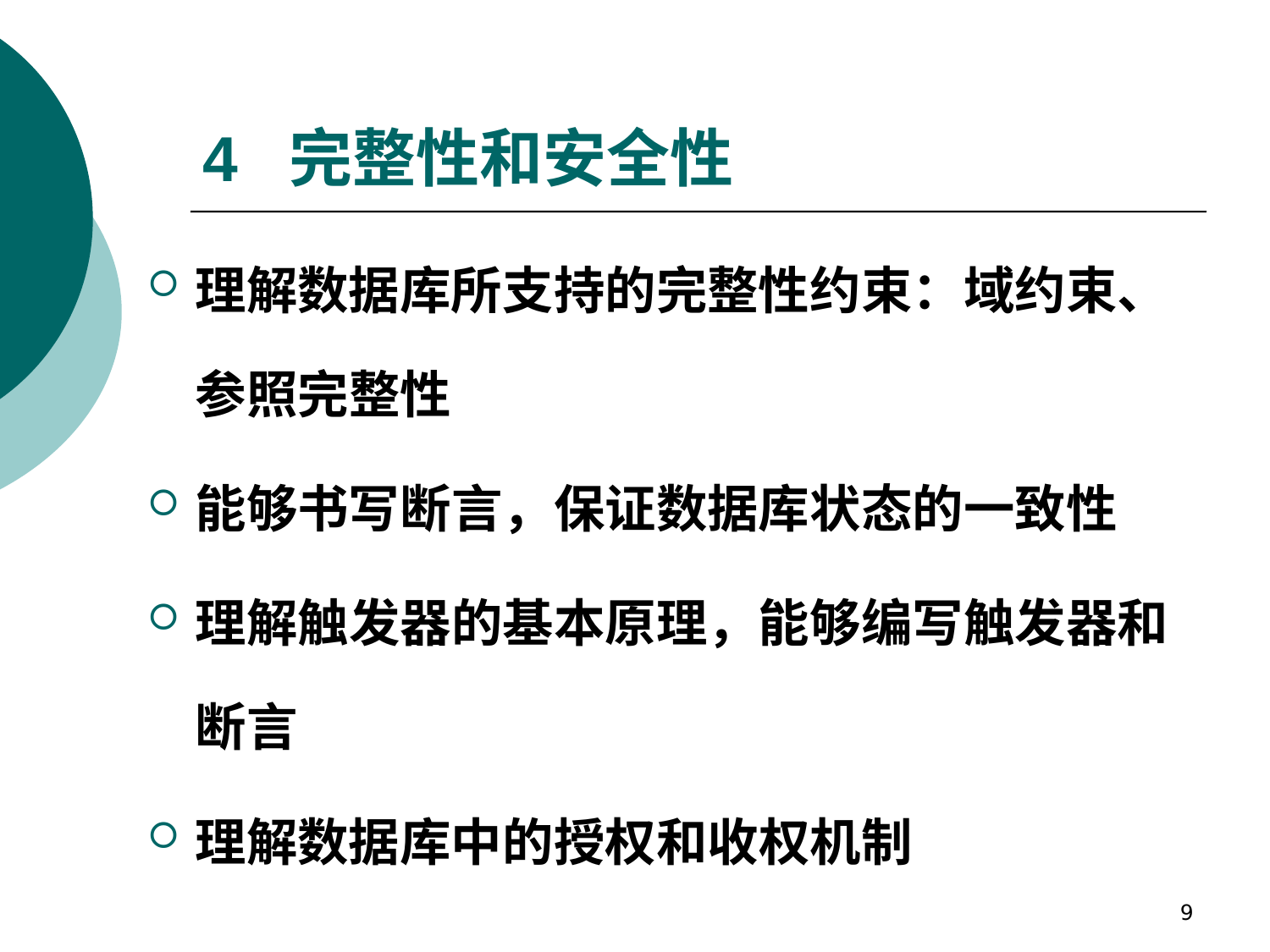

# 4  完整性和安全性
理解数据库所支持的完整性约束：域约束、参照完整性
能够书写断言，保证数据库状态的一致性
理解触发器的基本原理，能够编写触发器和断言
理解数据库中的授权和收权机制
9